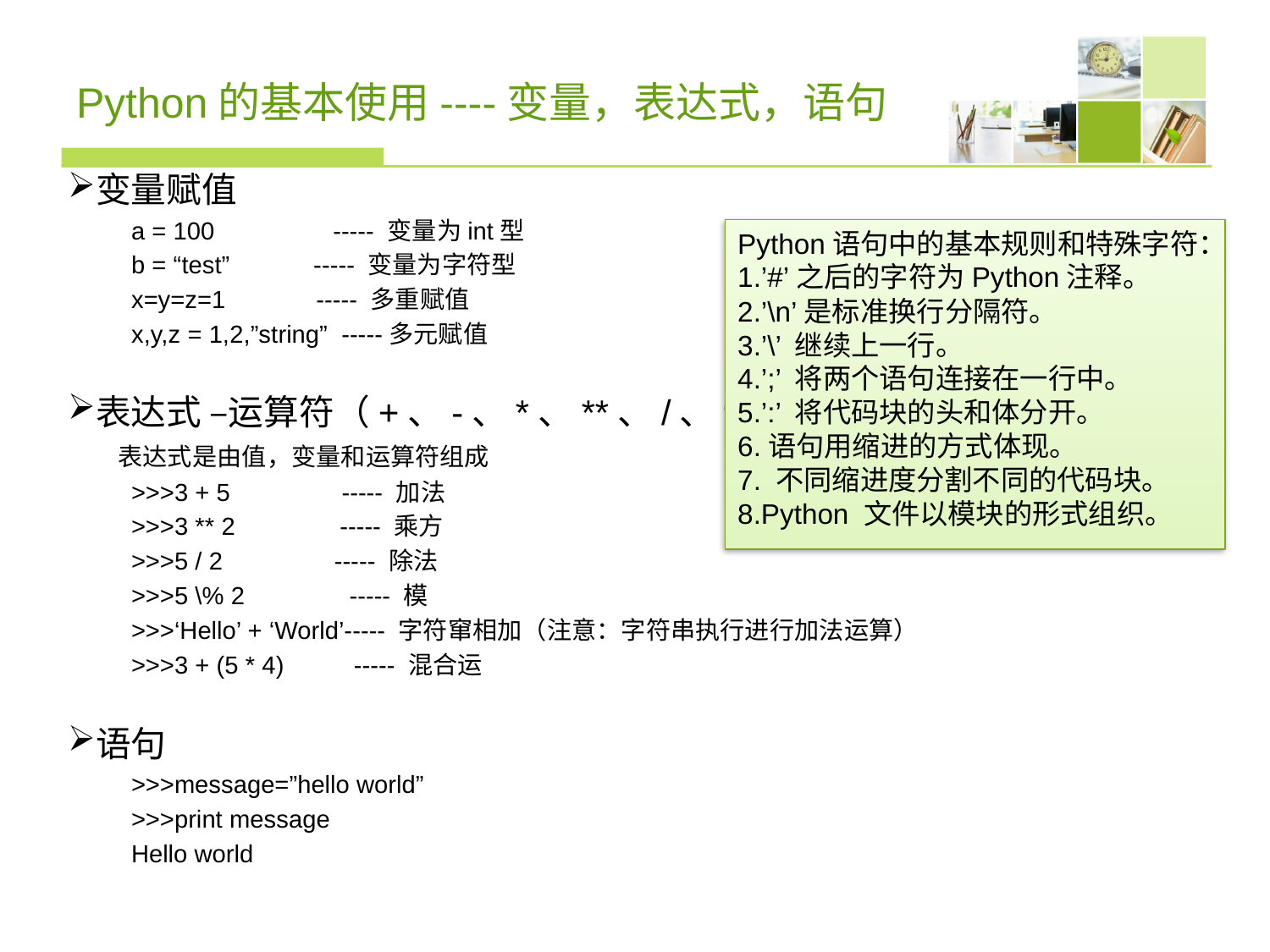

# Python的基本使用----变量，表达式，语句
变量赋值
a = 100                 ----- 变量为int型
b = “test”            ----- 变量为字符型
x=y=z=1             ----- 多重赋值
x,y,z = 1,2,”string”  -----多元赋值

表达式 –运算符（+、-、*、**、/、%）
   表达式是由值，变量和运算符组成
>>>3 + 5                ----- 加法
>>>3 ** 2               ----- 乘方
>>>5 / 2                ----- 除法
>>>5 \% 2               ----- 模
>>>‘Hello’ + ‘World’----- 字符窜相加（注意：字符串执行进行加法运算）
>>>3 + (5 * 4)          ----- 混合运

语句
>>>message=”hello world”
>>>print message
Hello world

Python语句中的基本规则和特殊字符：
1.’#’之后的字符为Python注释。
2.’\n’是标准换行分隔符。
3.’\’ 继续上一行。
4.’;’ 将两个语句连接在一行中。
5.’:’ 将代码块的头和体分开。
6.语句用缩进的方式体现。
7. 不同缩进度分割不同的代码块。
8.Python 文件以模块的形式组织。